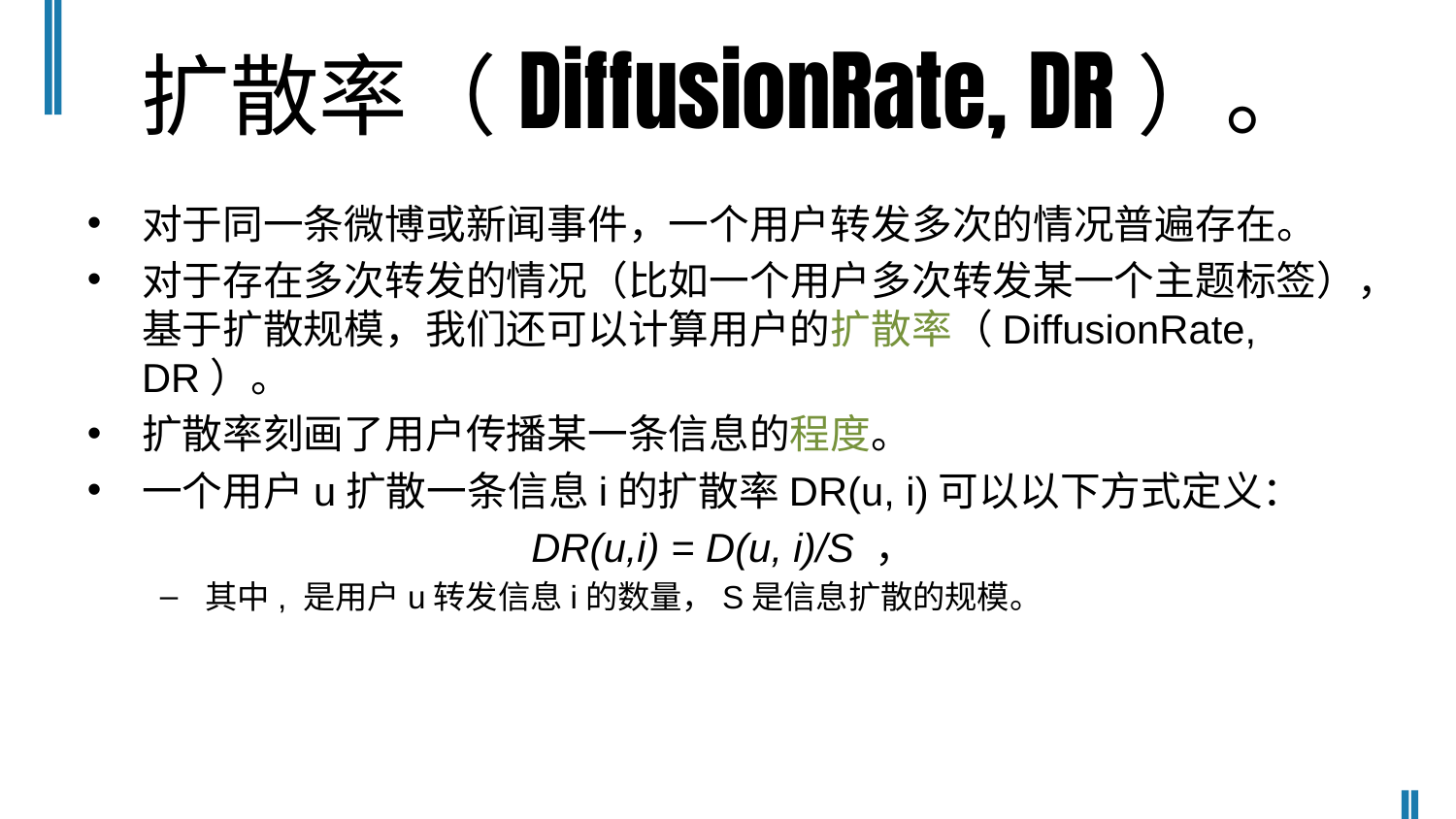

# 扩散率（DiffusionRate, DR）。
对于同一条微博或新闻事件，一个用户转发多次的情况普遍存在。
对于存在多次转发的情况（比如一个用户多次转发某一个主题标签），基于扩散规模，我们还可以计算用户的扩散率（DiffusionRate, DR）。
扩散率刻画了用户传播某一条信息的程度。
一个用户u扩散一条信息i的扩散率DR(u, i)可以以下方式定义：
DR(u,i) = D(u, i)/S ，
其中, 是用户u转发信息i的数量，S是信息扩散的规模。